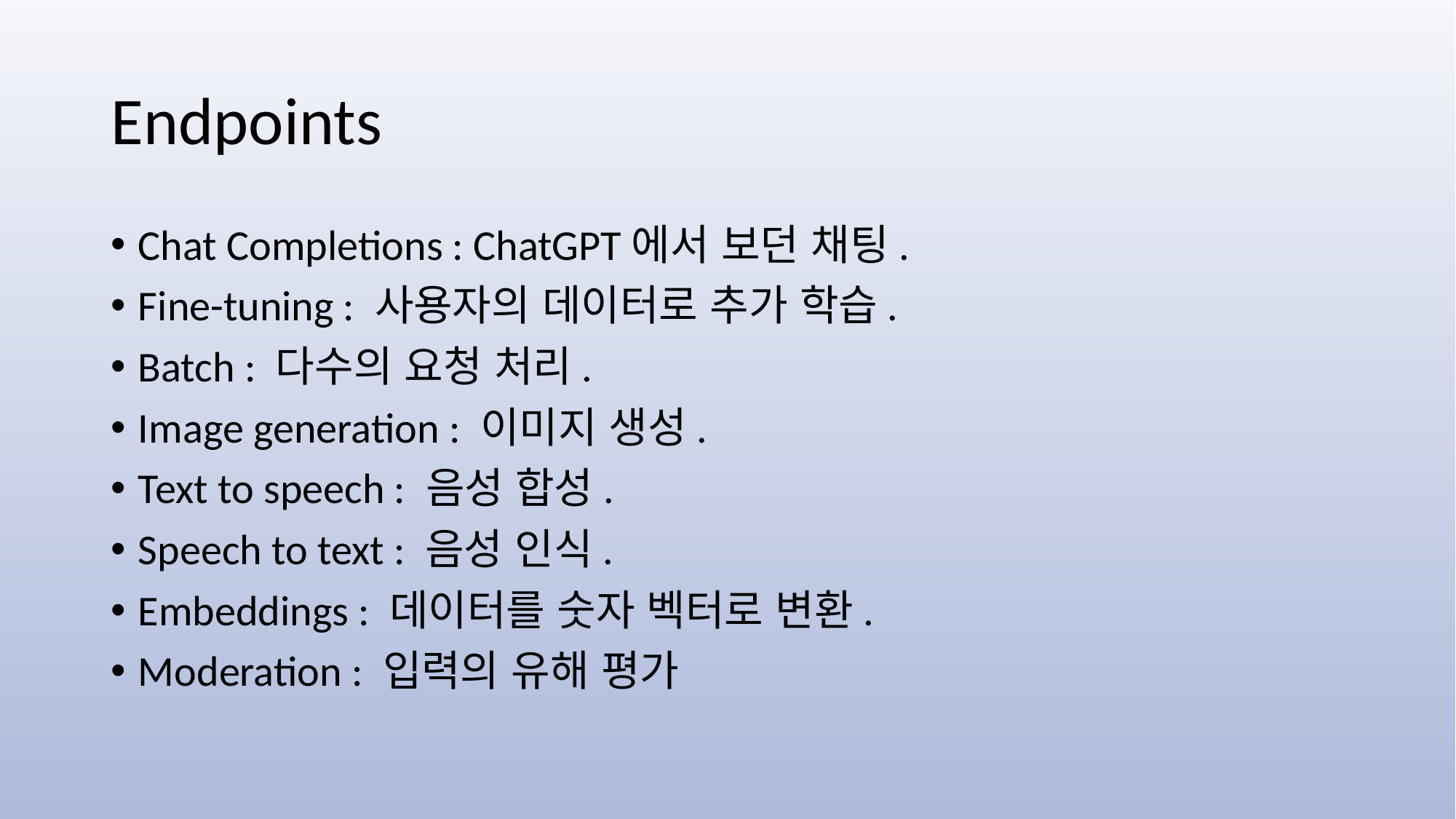

# Endpoints
Chat Completions : ChatGPT에서 보던 채팅.
Fine-tuning : 사용자의 데이터로 추가 학습.
Batch : 다수의 요청 처리.
Image generation : 이미지 생성.
Text to speech : 음성 합성.
Speech to text : 음성 인식.
Embeddings : 데이터를 숫자 벡터로 변환.
Moderation : 입력의 유해 평가